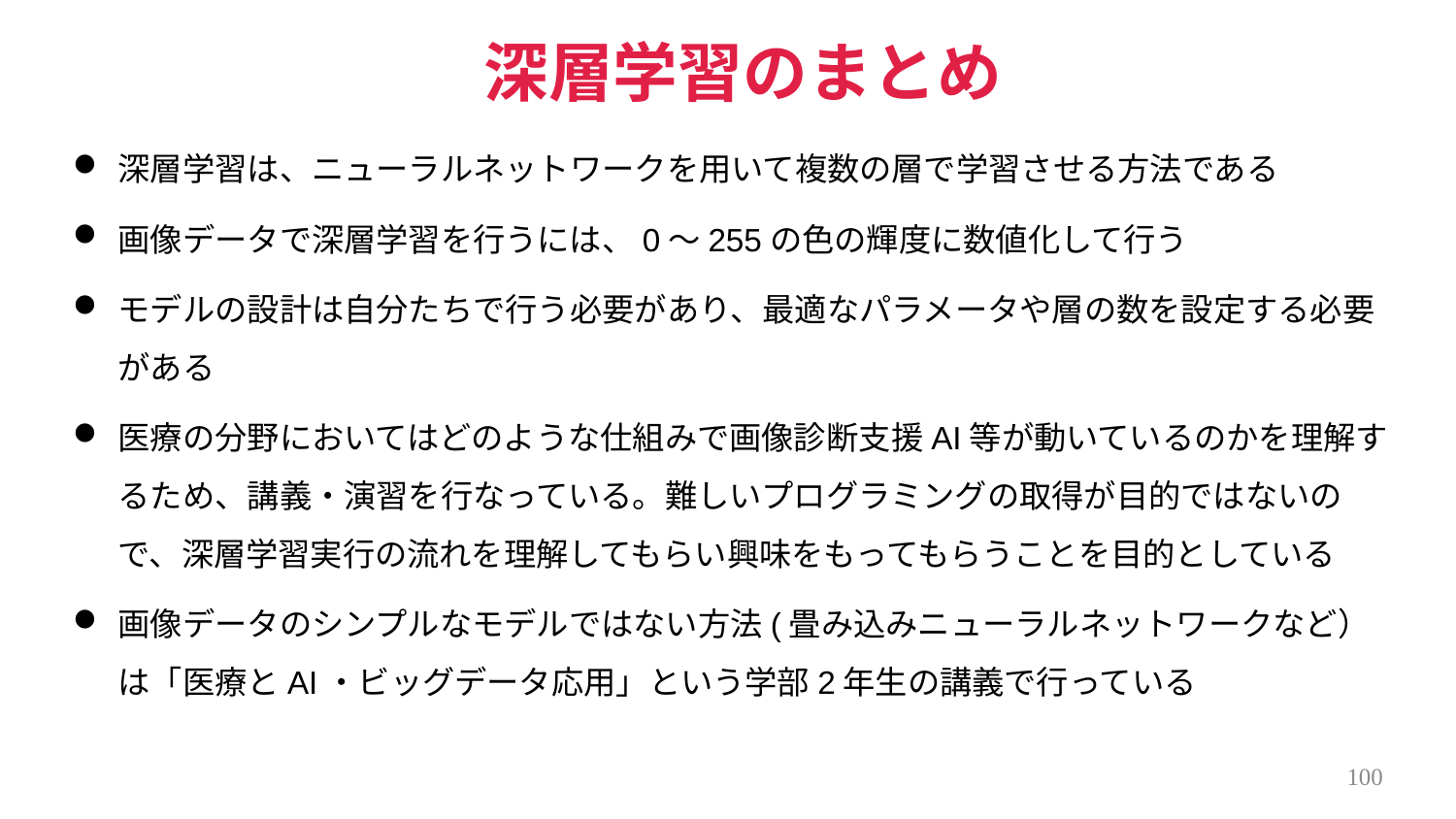

# 深層学習のまとめ
深層学習は、ニューラルネットワークを用いて複数の層で学習させる方法である
画像データで深層学習を行うには、0〜255の色の輝度に数値化して行う
モデルの設計は自分たちで行う必要があり、最適なパラメータや層の数を設定する必要がある
医療の分野においてはどのような仕組みで画像診断支援AI等が動いているのかを理解するため、講義・演習を行なっている。難しいプログラミングの取得が目的ではないので、深層学習実行の流れを理解してもらい興味をもってもらうことを目的としている
画像データのシンプルなモデルではない方法(畳み込みニューラルネットワークなど）は「医療とAI・ビッグデータ応用」という学部2年生の講義で行っている

100